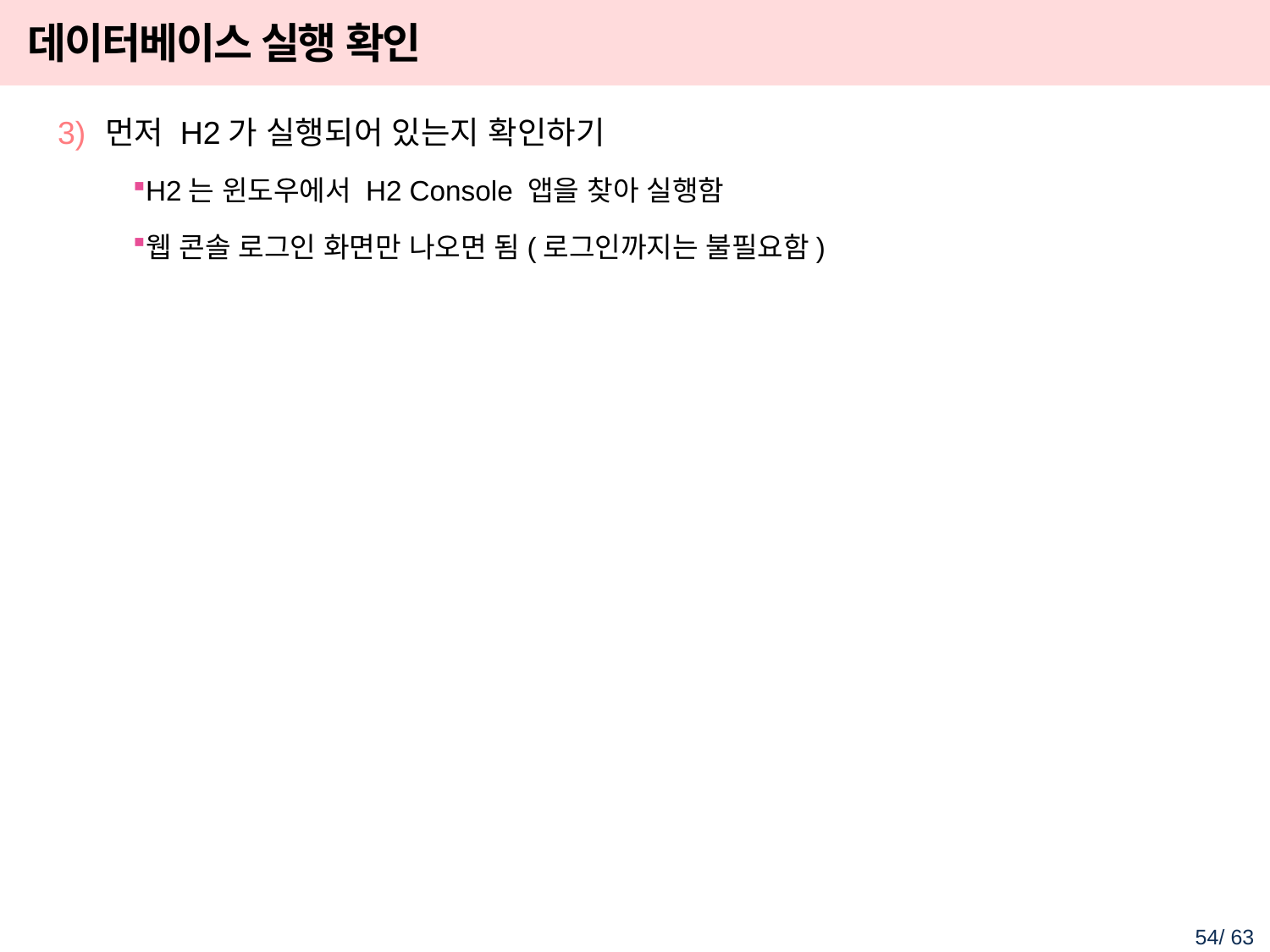

# 데이터베이스 실행 확인
먼저 H2가 실행되어 있는지 확인하기
H2는 윈도우에서 H2 Console 앱을 찾아 실행함
웹 콘솔 로그인 화면만 나오면 됨(로그인까지는 불필요함)